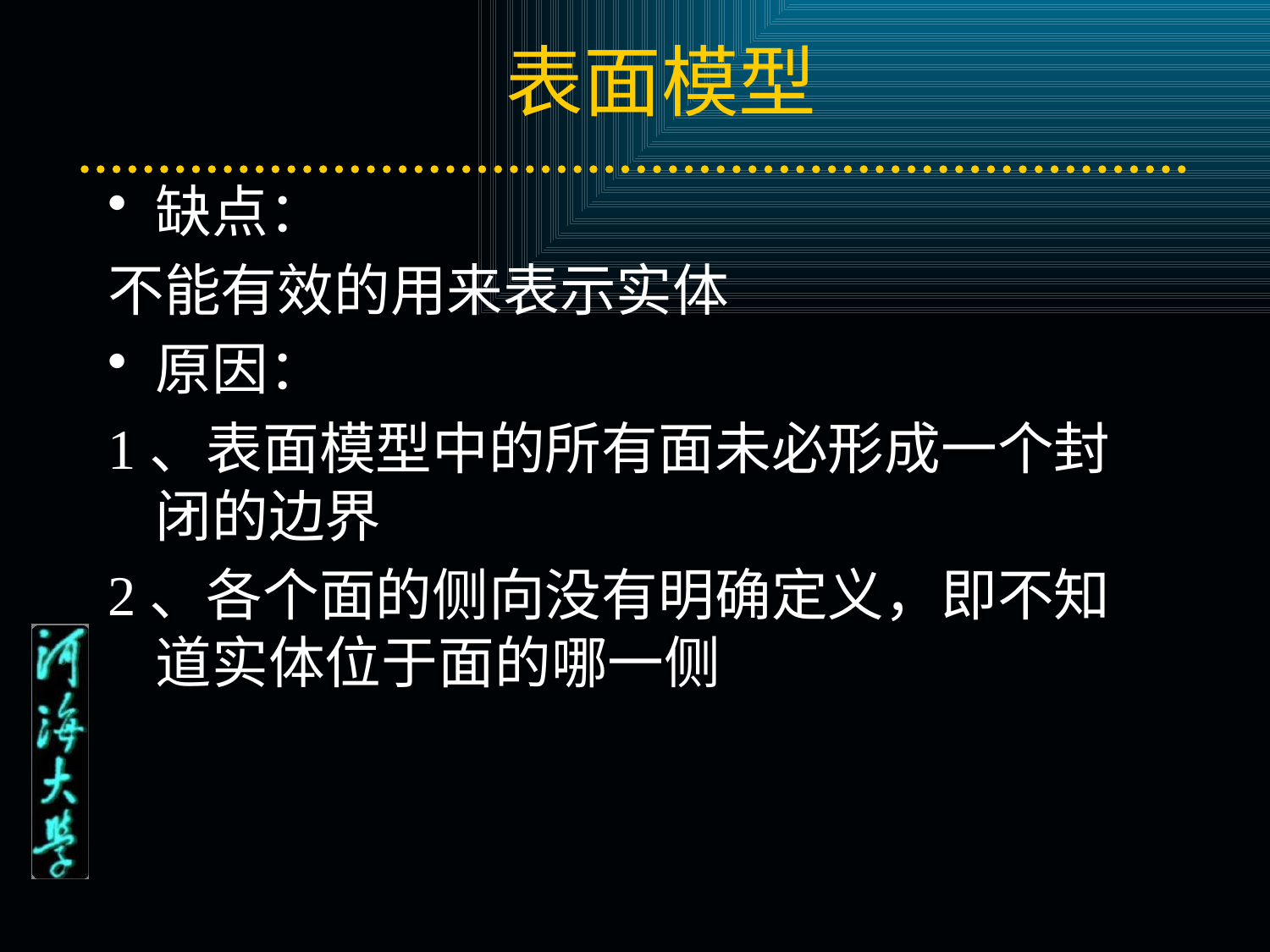

# 表面模型
缺点：
不能有效的用来表示实体
原因：
1、表面模型中的所有面未必形成一个封闭的边界
2、各个面的侧向没有明确定义，即不知道实体位于面的哪一侧

17